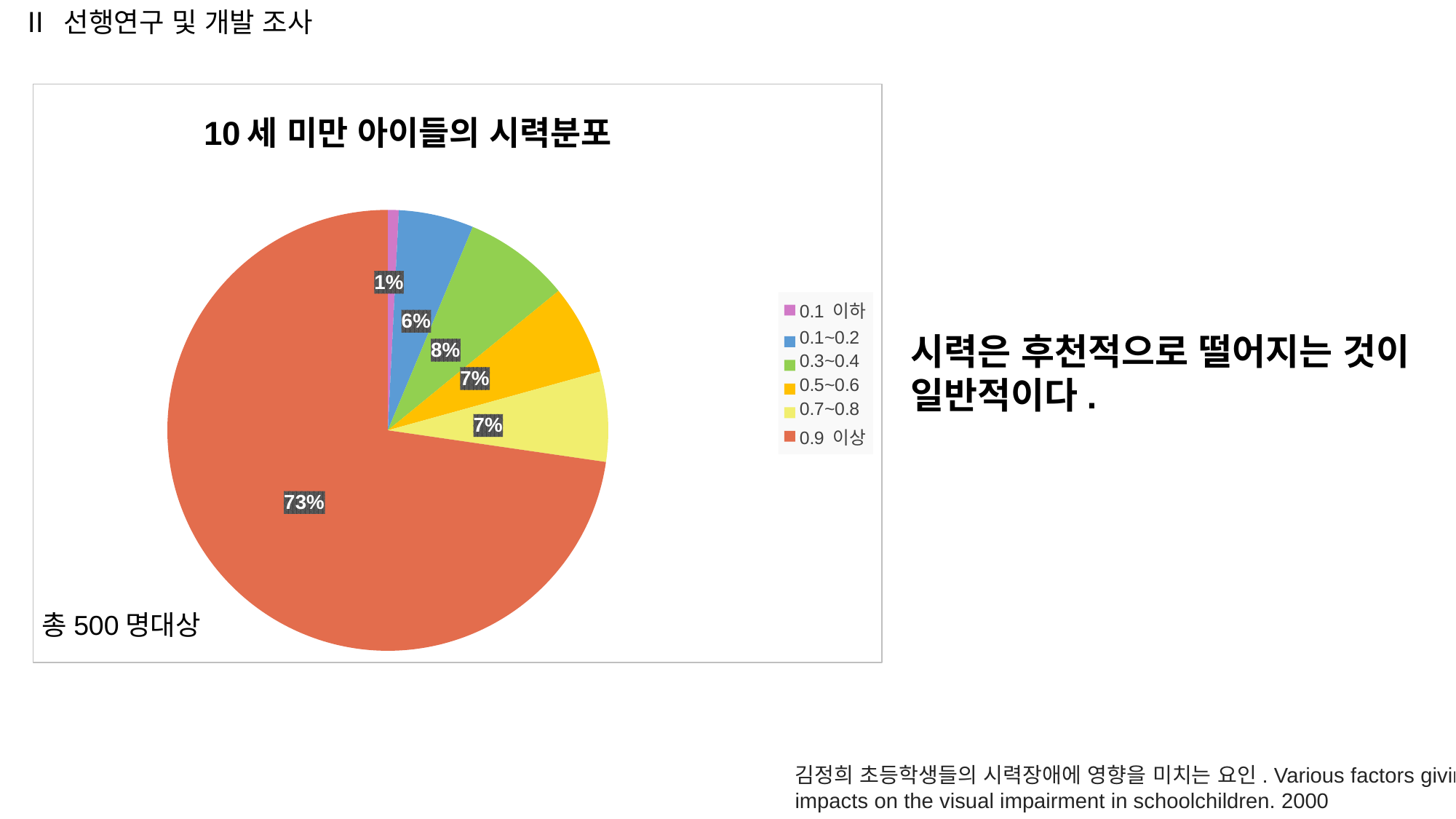

Ⅱ 선행연구 및 개발 조사

### Chart:  10세 미만 아이들의 시력분포

| Category | 퍼센트% |
|---|---|
| 0.1 이하 | 0.8 |
| 0.1~0.2 | 5.5 |
| 0.3~0.4 | 7.8 |
| 0.5~0.6 | 6.6 |
| 0.7~0.8 | 6.6 |
| 0.9 이상 | 72.7 |
시력은 후천적으로 떨어지는 것이 일반적이다.
총500명대상
김정희 초등학생들의 시력장애에 영향을 미치는 요인. Various factors giving impacts on the visual impairment in schoolchildren. 2000